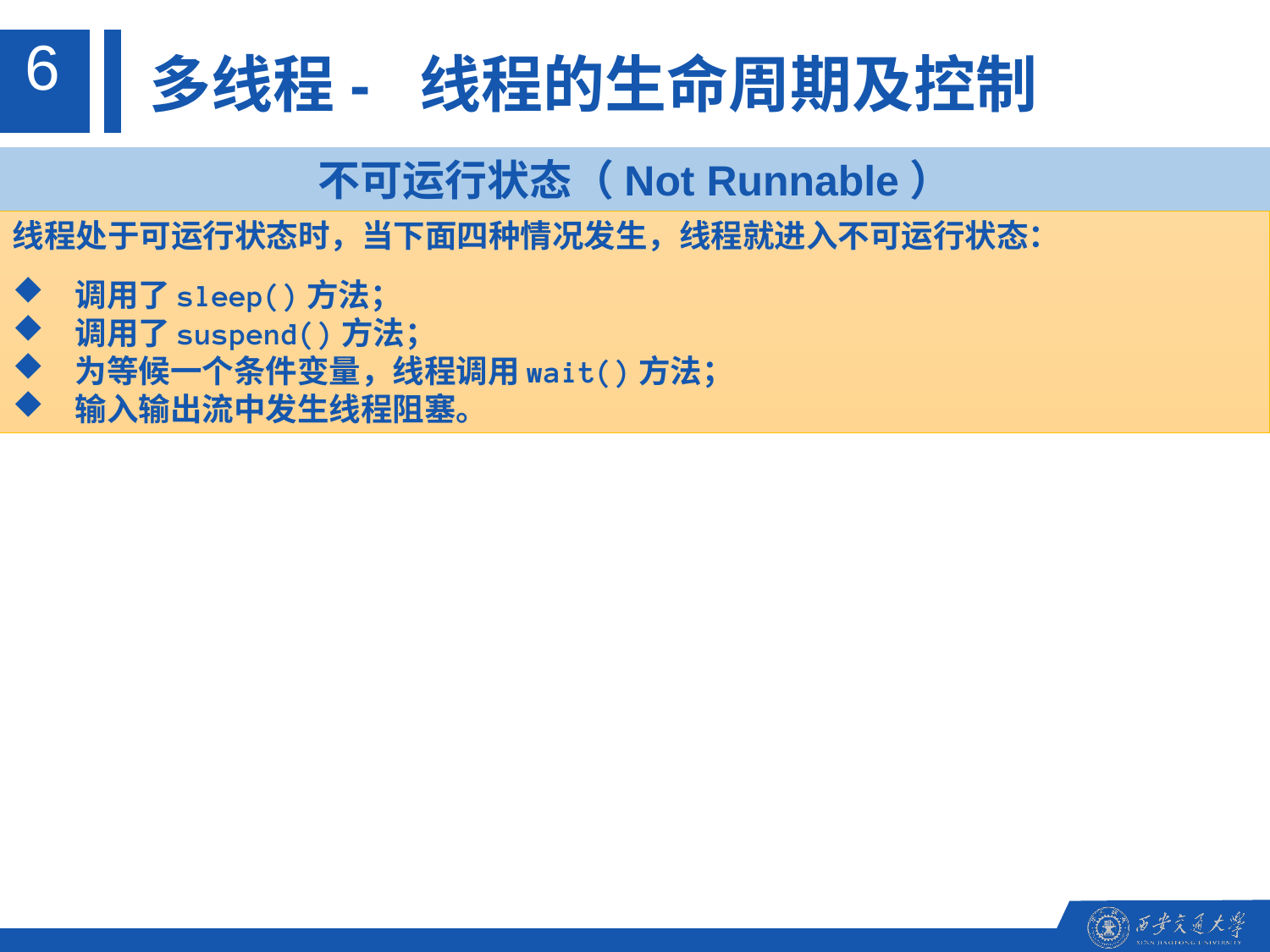

6
多线程-  线程的生命周期及控制
不可运行状态（Not Runnable）
线程处于可运行状态时，当下面四种情况发生，线程就进入不可运行状态：
 调用了sleep()方法；
 调用了suspend()方法；
 为等候一个条件变量，线程调用wait()方法；
 输入输出流中发生线程阻塞。